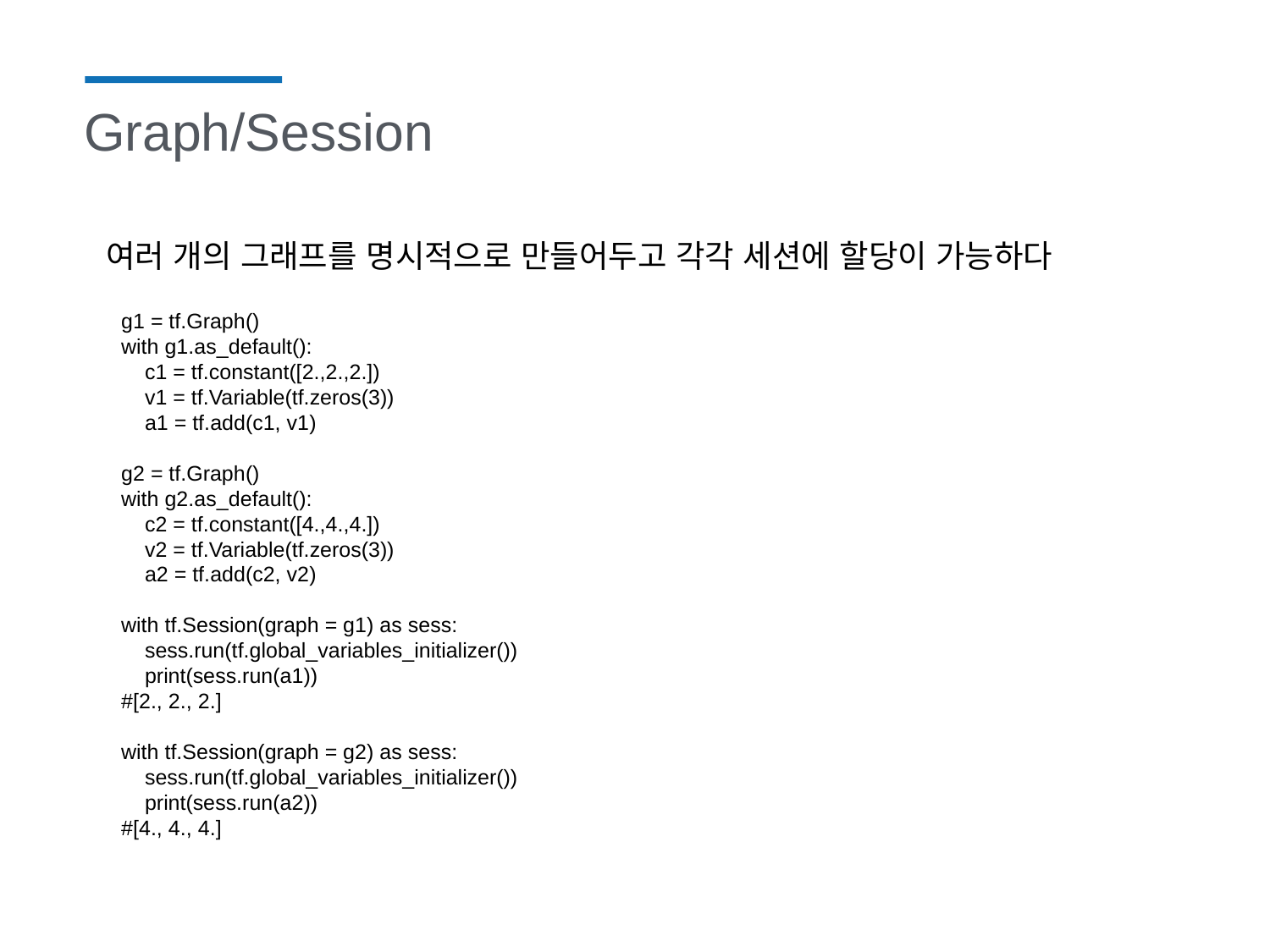

# Graph/Session
여러 개의 그래프를 명시적으로 만들어두고 각각 세션에 할당이 가능하다
g1 = tf.Graph()
with g1.as_default():
    c1 = tf.constant([2.,2.,2.])
    v1 = tf.Variable(tf.zeros(3))
    a1 = tf.add(c1, v1)

g2 = tf.Graph()
with g2.as_default():
    c2 = tf.constant([4.,4.,4.])
    v2 = tf.Variable(tf.zeros(3))
    a2 = tf.add(c2, v2)

with tf.Session(graph = g1) as sess:
    sess.run(tf.global_variables_initializer())
    print(sess.run(a1))
#[2., 2., 2.]

with tf.Session(graph = g2) as sess:
    sess.run(tf.global_variables_initializer())
    print(sess.run(a2))
#[4., 4., 4.]